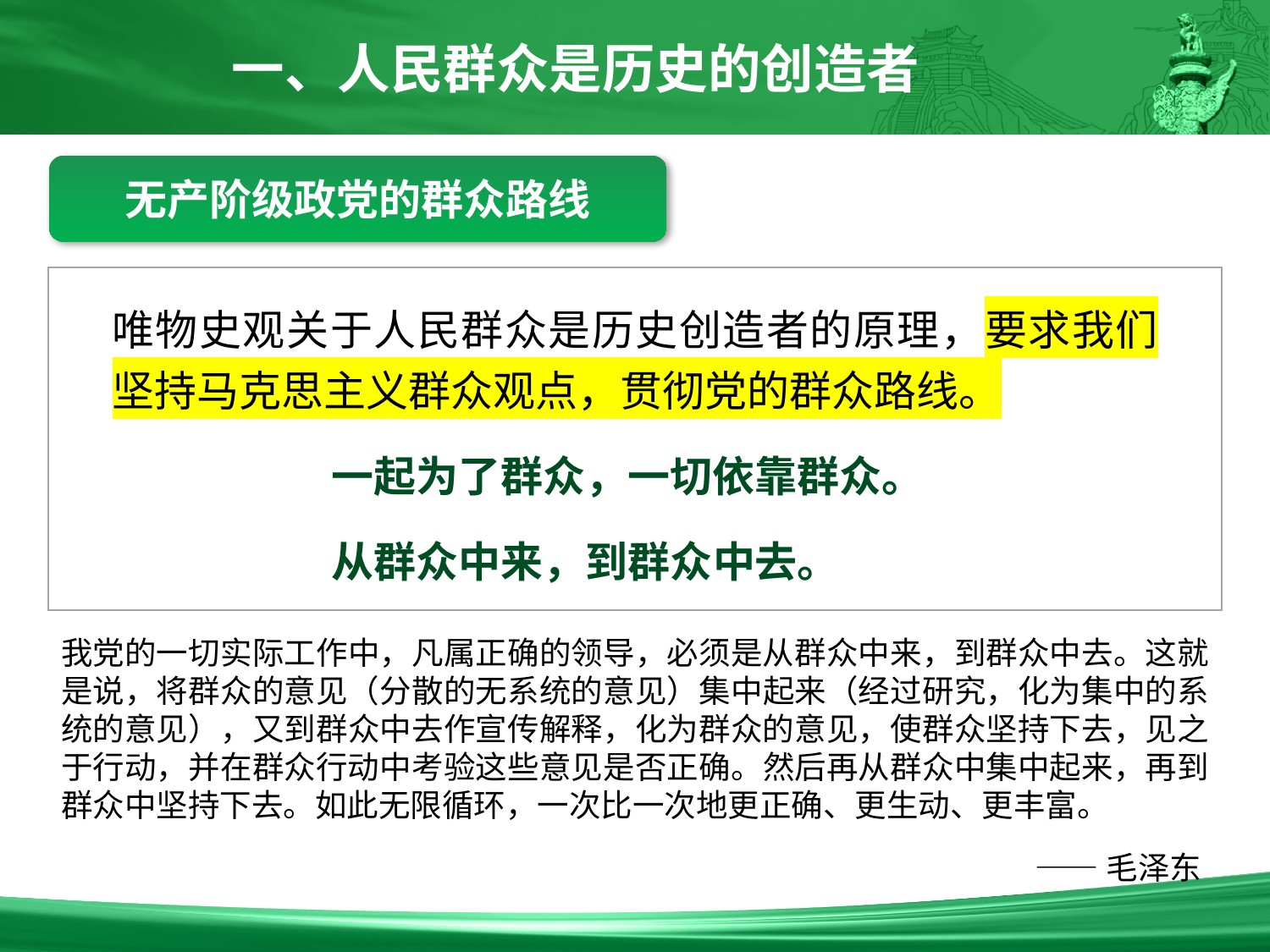

一、人民群众是历史的创造者
无产阶级政党的群众路线

唯物史观关于人民群众是历史创造者的原理，要求我们坚持马克思主义群众观点，贯彻党的群众路线。
                      一起为了群众，一切依靠群众。
                      从群众中来，到群众中去。
我党的一切实际工作中，凡属正确的领导，必须是从群众中来，到群众中去。这就是说，将群众的意见（分散的无系统的意见）集中起来（经过研究，化为集中的系统的意见），又到群众中去作宣传解释，化为群众的意见，使群众坚持下去，见之于行动，并在群众行动中考验这些意见是否正确。然后再从群众中集中起来，再到群众中坚持下去。如此无限循环，一次比一次地更正确、更生动、更丰富。
——毛泽东